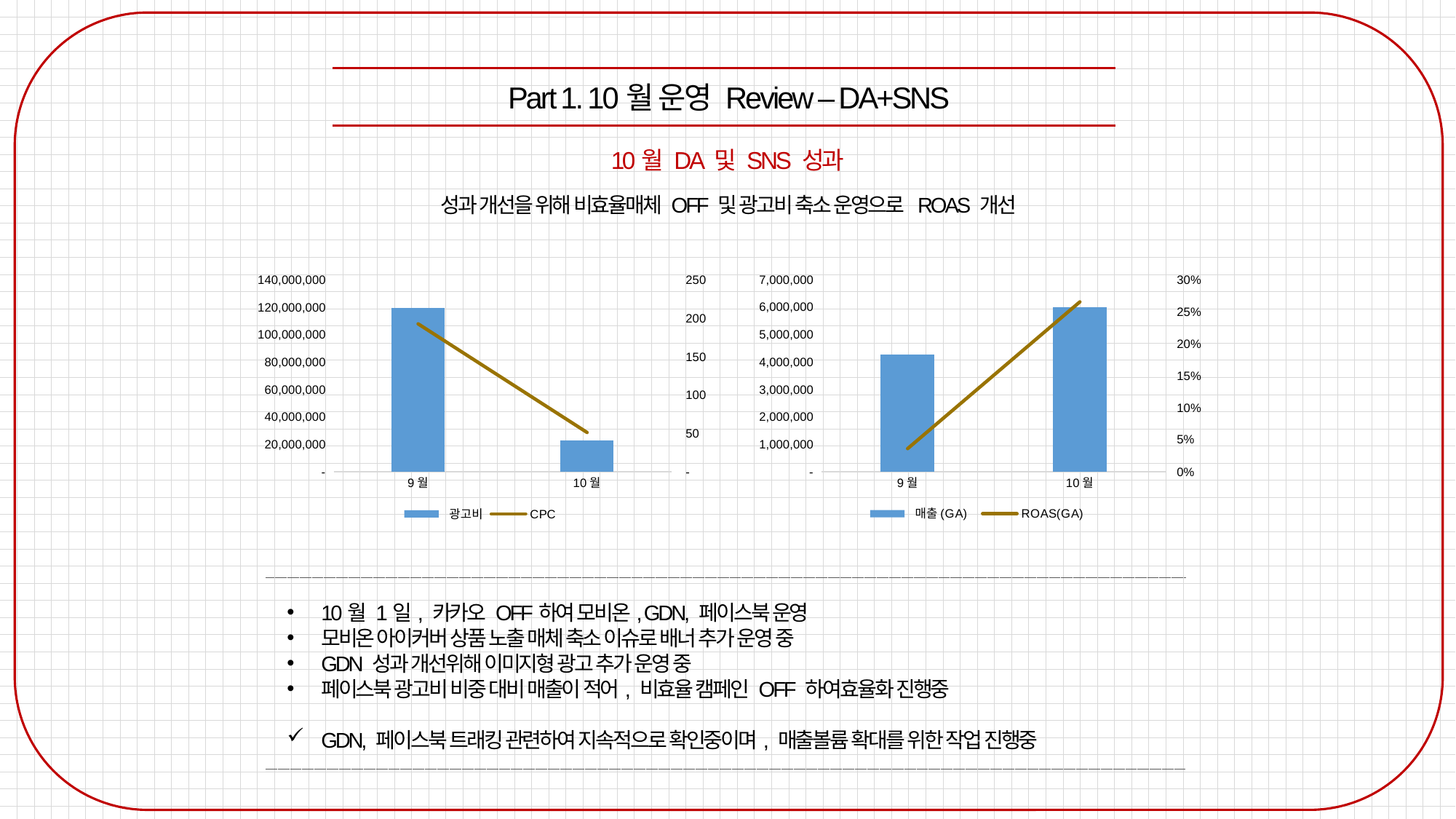

Part 1. 10월 운영 Review – DA+SNS
10월 DA 및 SNS 성과
성과 개선을 위해 비효율매체 OFF 및 광고비 축소 운영으로  ROAS 개선

### Chart

| Category |  매출(GA)   | ROAS(GA)  |
|---|---|---|
| 9월 | 4276050.0 | 0.035808986068477516 |
| 10월 | 5996000.0 | 0.26516626738374405 |

### Chart

| Category |  광고비 | CPC  |
|---|---|---|
| 9월 | 119412763.9309002 | 192.48449961136504 |
| 10월 | 22612227.63800002 | 51.08341666723149 |
10월 1일, 카카오 OFF하여 모비온, GDN, 페이스북 운영
모비온 아이커버 상품 노출 매체 축소 이슈로 배너 추가 운영 중
GDN 성과 개선위해 이미지형 광고 추가 운영 중
페이스북 광고비 비중 대비 매출이 적어, 비효율 캠페인 OFF 하여효율화 진행중

GDN, 페이스북 트래킹 관련하여 지속적으로 확인중이며, 매출볼륨 확대를 위한 작업 진행중